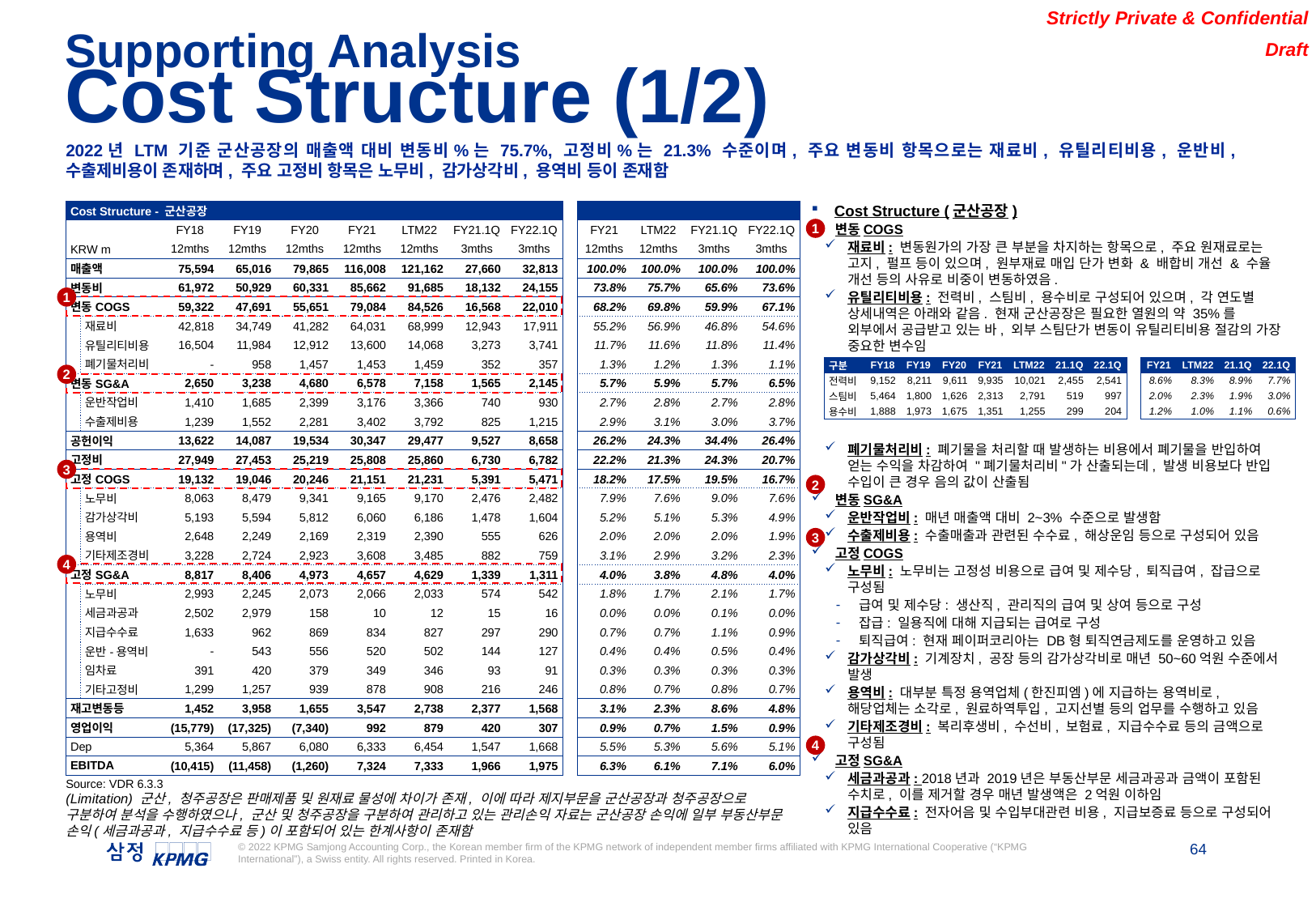

Supporting Analysis
Cost Structure (1/2)
2022년 LTM 기준 군산공장의 매출액 대비 변동비%는 75.7%, 고정비%는 21.3% 수준이며, 주요 변동비 항목으로는 재료비, 유틸리티비용, 운반비, 수출제비용이 존재하며, 주요 고정비 항목은 노무비, 감가상각비, 용역비 등이 존재함
| Cost Structure - 군산공장 |  |  |  |  |  |  |  |  |  |  |  |  |  |
| --- | --- | --- | --- | --- | --- | --- | --- | --- | --- | --- | --- | --- | --- |
|  |  | FY18 | FY19 | FY20 | FY21 | LTM22 | FY21.1Q | FY22.1Q |  | FY21 | LTM22 | FY21.1Q | FY22.1Q |
| KRW m |  | 12mths | 12mths | 12mths | 12mths | 12mths | 3mths | 3mths |  | 12mths | 12mths | 3mths | 3mths |
| 매출액 |  | 75,594 | 65,016 | 79,865 | 116,008 | 121,162 | 27,660 | 32,813 |  | 100.0% | 100.0% | 100.0% | 100.0% |
| 변동비 |  | 61,972 | 50,929 | 60,331 | 85,662 | 91,685 | 18,132 | 24,155 |  | 73.8% | 75.7% | 65.6% | 73.6% |
| 변동COGS |  | 59,322 | 47,691 | 55,651 | 79,084 | 84,526 | 16,568 | 22,010 |  | 68.2% | 69.8% | 59.9% | 67.1% |
|  | 재료비 | 42,818 | 34,749 | 41,282 | 64,031 | 68,999 | 12,943 | 17,911 |  | 55.2% | 56.9% | 46.8% | 54.6% |
|  | 유틸리티비용 | 16,504 | 11,984 | 12,912 | 13,600 | 14,068 | 3,273 | 3,741 |  | 11.7% | 11.6% | 11.8% | 11.4% |
|  | 폐기물처리비 | - | 958 | 1,457 | 1,453 | 1,459 | 352 | 357 |  | 1.3% | 1.2% | 1.3% | 1.1% |
| 변동SG&A |  | 2,650 | 3,238 | 4,680 | 6,578 | 7,158 | 1,565 | 2,145 |  | 5.7% | 5.9% | 5.7% | 6.5% |
|  | 운반작업비 | 1,410 | 1,685 | 2,399 | 3,176 | 3,366 | 740 | 930 |  | 2.7% | 2.8% | 2.7% | 2.8% |
|  | 수출제비용 | 1,239 | 1,552 | 2,281 | 3,402 | 3,792 | 825 | 1,215 |  | 2.9% | 3.1% | 3.0% | 3.7% |
| 공헌이익 |  | 13,622 | 14,087 | 19,534 | 30,347 | 29,477 | 9,527 | 8,658 |  | 26.2% | 24.3% | 34.4% | 26.4% |
| 고정비 |  | 27,949 | 27,453 | 25,219 | 25,808 | 25,860 | 6,730 | 6,782 |  | 22.2% | 21.3% | 24.3% | 20.7% |
| 고정COGS |  | 19,132 | 19,046 | 20,246 | 21,151 | 21,231 | 5,391 | 5,471 |  | 18.2% | 17.5% | 19.5% | 16.7% |
|  | 노무비 | 8,063 | 8,479 | 9,341 | 9,165 | 9,170 | 2,476 | 2,482 |  | 7.9% | 7.6% | 9.0% | 7.6% |
|  | 감가상각비 | 5,193 | 5,594 | 5,812 | 6,060 | 6,186 | 1,478 | 1,604 |  | 5.2% | 5.1% | 5.3% | 4.9% |
|  | 용역비 | 2,648 | 2,249 | 2,169 | 2,319 | 2,390 | 555 | 626 |  | 2.0% | 2.0% | 2.0% | 1.9% |
|  | 기타제조경비 | 3,228 | 2,724 | 2,923 | 3,608 | 3,485 | 882 | 759 |  | 3.1% | 2.9% | 3.2% | 2.3% |
| 고정SG&A |  | 8,817 | 8,406 | 4,973 | 4,657 | 4,629 | 1,339 | 1,311 |  | 4.0% | 3.8% | 4.8% | 4.0% |
|  | 노무비 | 2,993 | 2,245 | 2,073 | 2,066 | 2,033 | 574 | 542 |  | 1.8% | 1.7% | 2.1% | 1.7% |
|  | 세금과공과 | 2,502 | 2,979 | 158 | 10 | 12 | 15 | 16 |  | 0.0% | 0.0% | 0.1% | 0.0% |
|  | 지급수수료 | 1,633 | 962 | 869 | 834 | 827 | 297 | 290 |  | 0.7% | 0.7% | 1.1% | 0.9% |
|  | 운반-용역비 | - | 543 | 556 | 520 | 502 | 144 | 127 |  | 0.4% | 0.4% | 0.5% | 0.4% |
|  | 임차료 | 391 | 420 | 379 | 349 | 346 | 93 | 91 |  | 0.3% | 0.3% | 0.3% | 0.3% |
|  | 기타고정비 | 1,299 | 1,257 | 939 | 878 | 908 | 216 | 246 |  | 0.8% | 0.7% | 0.8% | 0.7% |
| 재고변동등 |  | 1,452 | 3,958 | 1,655 | 3,547 | 2,738 | 2,377 | 1,568 |  | 3.1% | 2.3% | 8.6% | 4.8% |
| 영업이익 |  | (15,779) | (17,325) | (7,340) | 992 | 879 | 420 | 307 |  | 0.9% | 0.7% | 1.5% | 0.9% |
| Dep |  | 5,364 | 5,867 | 6,080 | 6,333 | 6,454 | 1,547 | 1,668 |  | 5.5% | 5.3% | 5.6% | 5.1% |
| EBITDA |  | (10,415) | (11,458) | (1,260) | 7,324 | 7,333 | 1,966 | 1,975 |  | 6.3% | 6.1% | 7.1% | 6.0% |
Cost Structure (군산공장)
변동COGS
재료비: 변동원가의 가장 큰 부분을 차지하는 항목으로, 주요 원재료로는 고지, 펄프 등이 있으며, 원부재료 매입 단가 변화 & 배합비 개선 & 수율 개선 등의 사유로 비중이 변동하였음.
유틸리티비용: 전력비, 스팀비, 용수비로 구성되어 있으며, 각 연도별 상세내역은 아래와 같음. 현재 군산공장은 필요한 열원의 약 35%를 외부에서 공급받고 있는 바, 외부 스팀단가 변동이 유틸리티비용 절감의 가장 중요한 변수임

폐기물처리비: 폐기물을 처리할 때 발생하는 비용에서 폐기물을 반입하여 얻는 수익을 차감하여 "폐기물처리비"가 산출되는데, 발생 비용보다 반입 수입이 큰 경우 음의 값이 산출됨
변동SG&A
운반작업비: 매년 매출액 대비 2~3% 수준으로 발생함
수출제비용: 수출매출과 관련된 수수료, 해상운임 등으로 구성되어 있음
고정COGS
노무비: 노무비는 고정성 비용으로 급여 및 제수당, 퇴직급여, 잡급으로 구성됨
급여 및 제수당: 생산직, 관리직의 급여 및 상여 등으로 구성
잡급: 일용직에 대해 지급되는 급여로 구성
퇴직급여: 현재 페이퍼코리아는 DB형 퇴직연금제도를 운영하고 있음
감가상각비: 기계장치, 공장 등의 감가상각비로 매년 50~60억원 수준에서 발생
용역비: 대부분 특정 용역업체(한진피엠)에 지급하는 용역비로, 해당업체는 소각로, 원료하역투입, 고지선별 등의 업무를 수행하고 있음
기타제조경비: 복리후생비, 수선비, 보험료, 지급수수료 등의 금액으로 구성됨
고정SG&A
세금과공과: 2018년과 2019년은 부동산부문 세금과공과 금액이 포함된 수치로, 이를 제거할 경우 매년 발생액은 2억원 이하임
지급수수료: 전자어음 및 수입부대관련 비용, 지급보증료 등으로 구성되어 있음

1
1

| 구분 | FY18 | FY19 | FY20 | FY21 | LTM22 | 21.1Q | 22.1Q |  | FY21 | LTM22 | 21.1Q | 22.1Q |
| --- | --- | --- | --- | --- | --- | --- | --- | --- | --- | --- | --- | --- |
| 전력비 | 9,152 | 8,211 | 9,611 | 9,935 | 10,021 | 2,455 | 2,541 |  | 8.6% | 8.3% | 8.9% | 7.7% |
| 스팀비 | 5,464 | 1,800 | 1,626 | 2,313 | 2,791 | 519 | 997 |  | 2.0% | 2.3% | 1.9% | 3.0% |
| 용수비 | 1,888 | 1,973 | 1,675 | 1,351 | 1,255 | 299 | 204 |  | 1.2% | 1.0% | 1.1% | 0.6% |
2

3

2
3
4

4
Source: VDR 6.3.3
(Limitation) 군산, 청주공장은 판매제품 및 원재료 물성에 차이가 존재, 이에 따라 제지부문을 군산공장과 청주공장으로 구분하여 분석을 수행하였으나, 군산 및 청주공장을 구분하여 관리하고 있는 관리손익 자료는 군산공장 손익에 일부 부동산부문 손익(세금과공과, 지급수수료 등)이 포함되어 있는 한계사항이 존재함